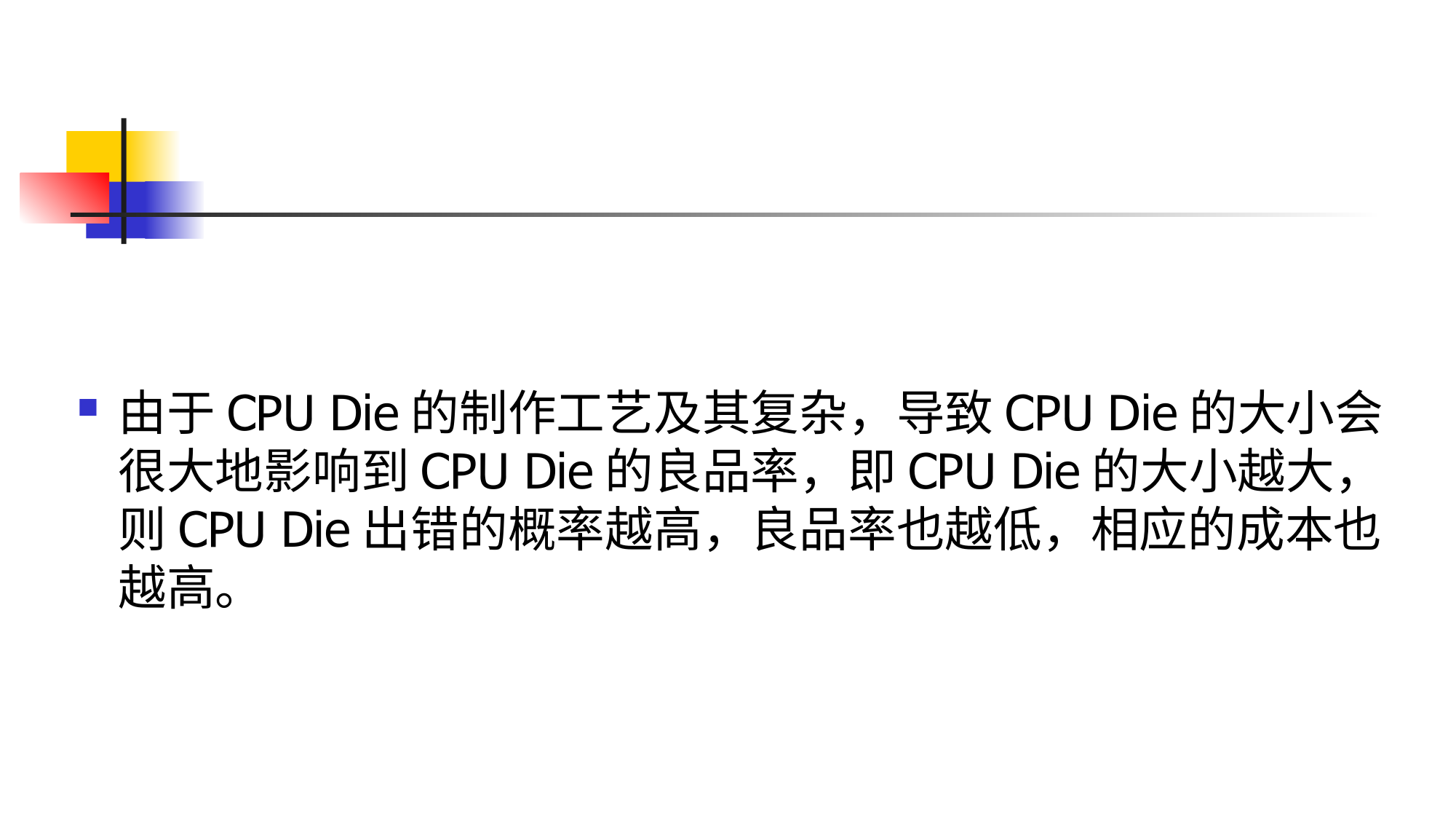

由于CPU Die的制作工艺及其复杂，导致CPU Die的大小会很大地影响到CPU Die的良品率，即CPU Die的大小越大，则CPU Die出错的概率越高，良品率也越低，相应的成本也越高。